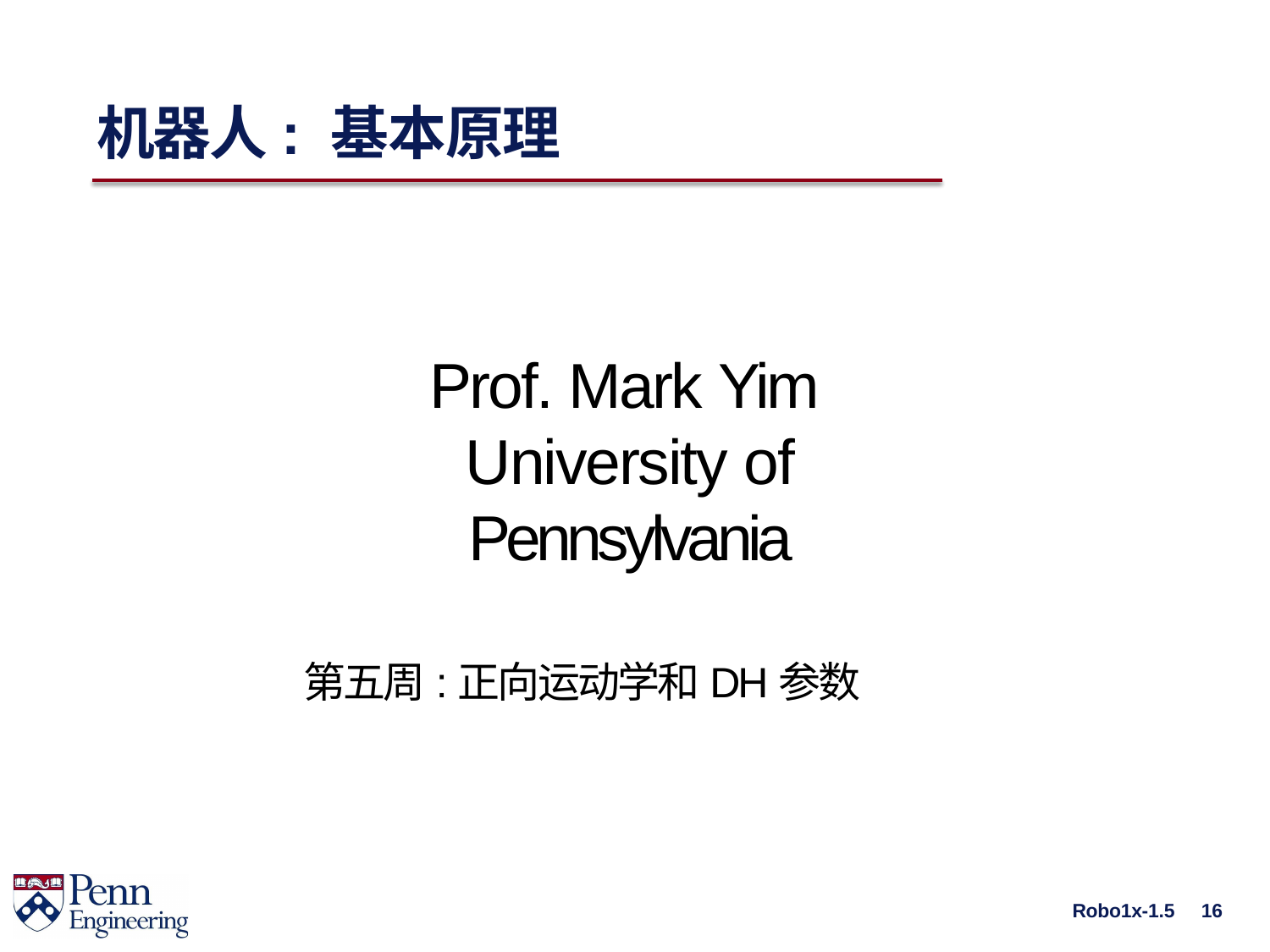

# 机器人: 基本原理

Prof. Mark Yim  University of Pennsylvania

第五周:正向运动学和DH参数
Robo1x-1.5
16